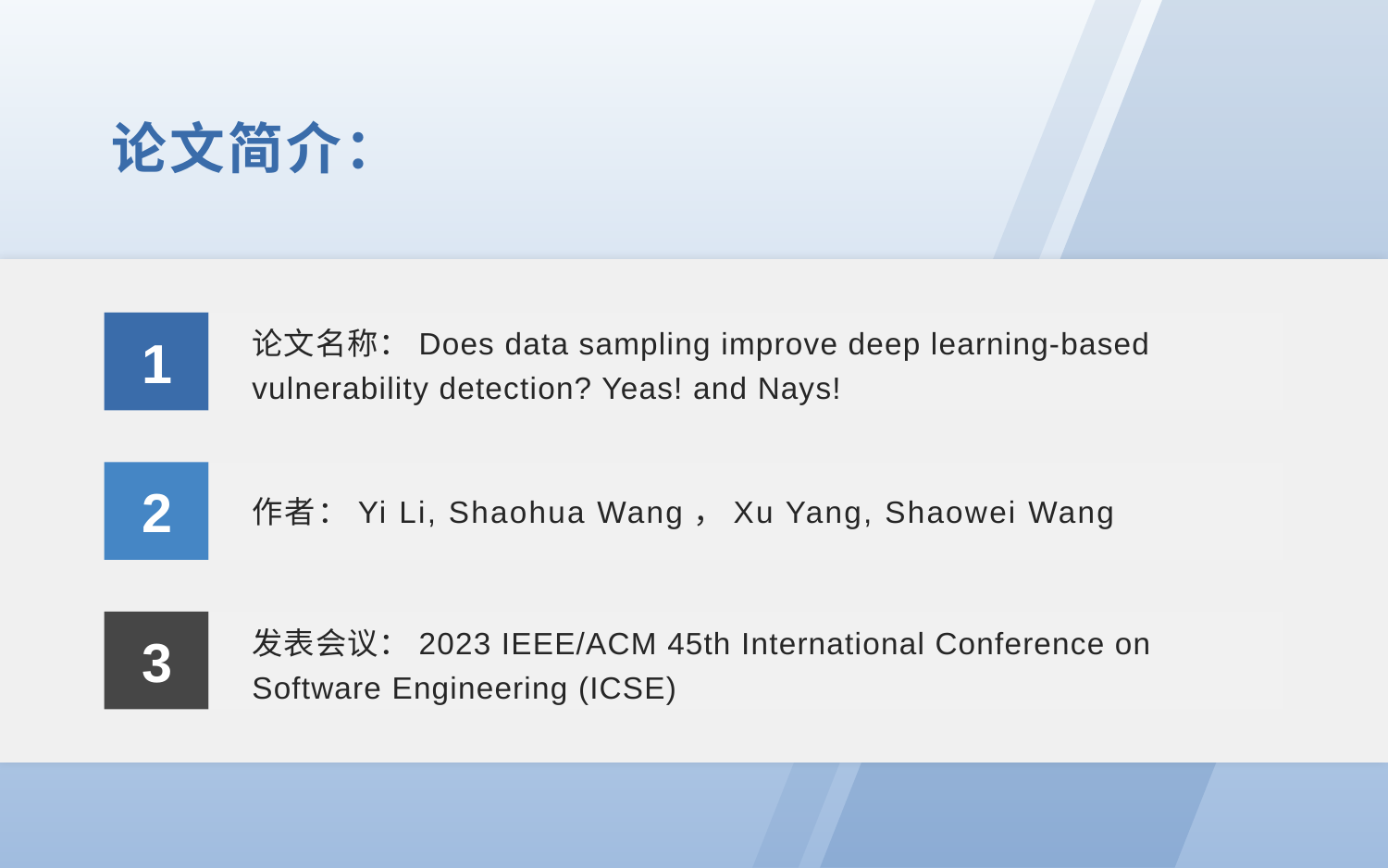

论文简介：

论文名称：Does data sampling improve deep learning-based vulnerability detection? Yeas! and Nays!
1

作者：Yi Li, Shaohua Wang，Xu Yang, Shaowei Wang
2

发表会议：2023 IEEE/ACM 45th International Conference on Software Engineering (ICSE)
3